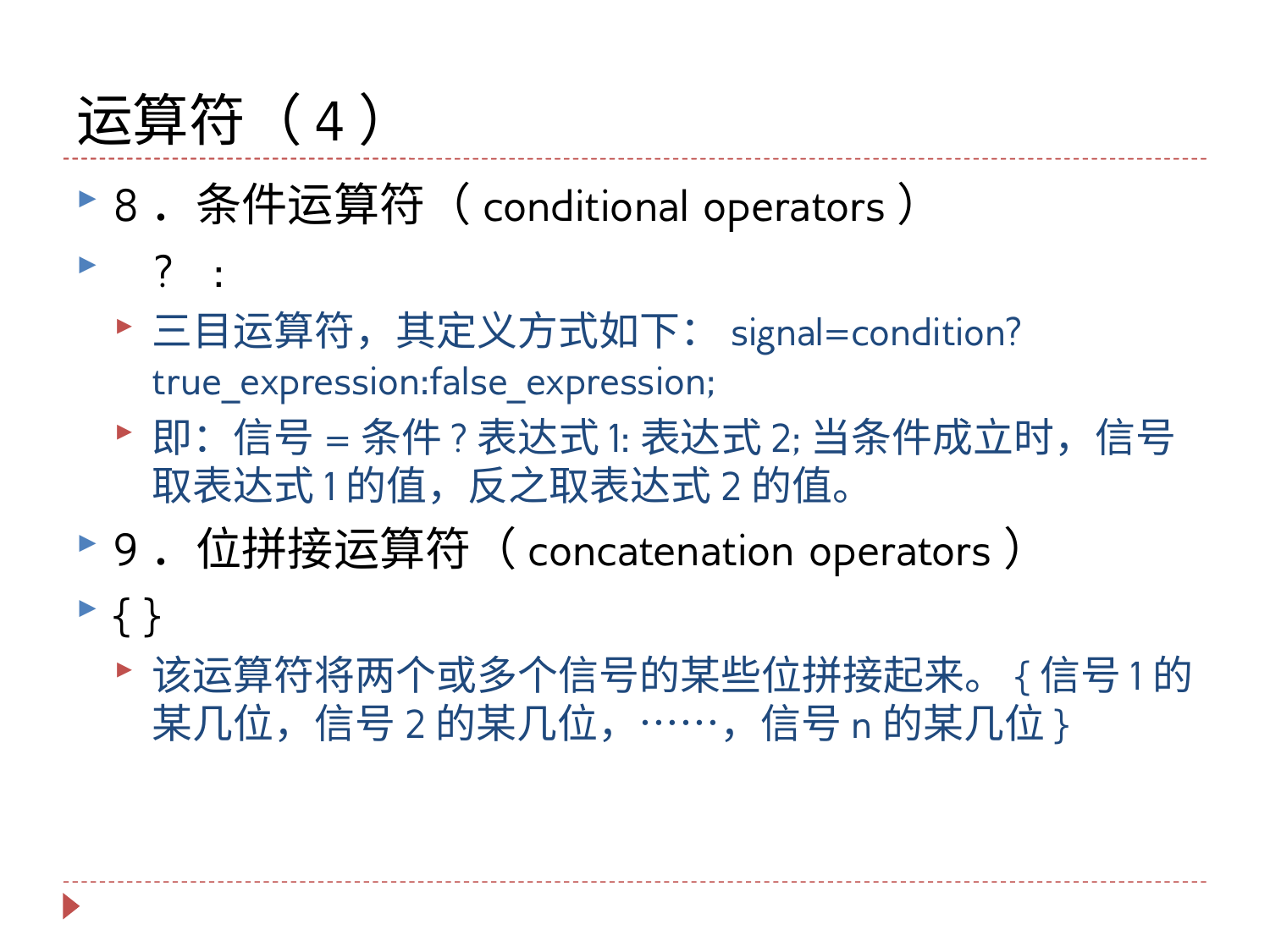

# 运算符（4）
8．条件运算符（conditional operators）
   ?   :
三目运算符，其定义方式如下：signal=condition?true_expression:false_expression;
即：信号=条件?表达式1:表达式2;当条件成立时，信号取表达式1的值，反之取表达式2的值。
9．位拼接运算符（concatenation operators）
{ }
该运算符将两个或多个信号的某些位拼接起来。{信号1的某几位，信号2的某几位，……，信号n的某几位}